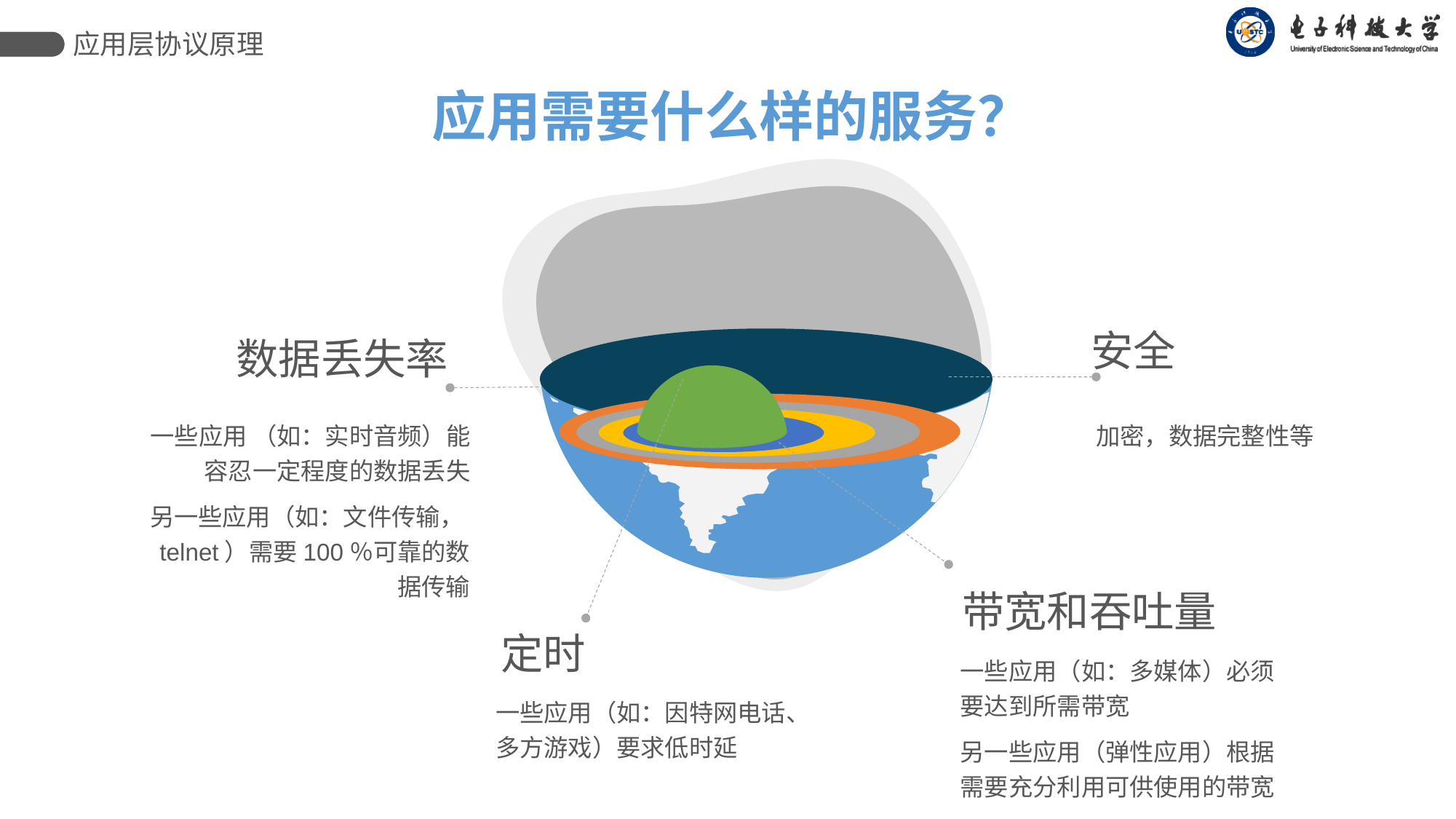

应用层协议原理

应用需要什么样的服务？

安全
数据丢失率

一些应用 （如：实时音频）能容忍一定程度的数据丢失
另一些应用（如：文件传输，telnet）需要100％可靠的数据传输
加密，数据完整性等

带宽和吞吐量
定时
一些应用（如：多媒体）必须要达到所需带宽
另一些应用（弹性应用）根据需要充分利用可供使用的带宽
一些应用（如：因特网电话、多方游戏）要求低时延